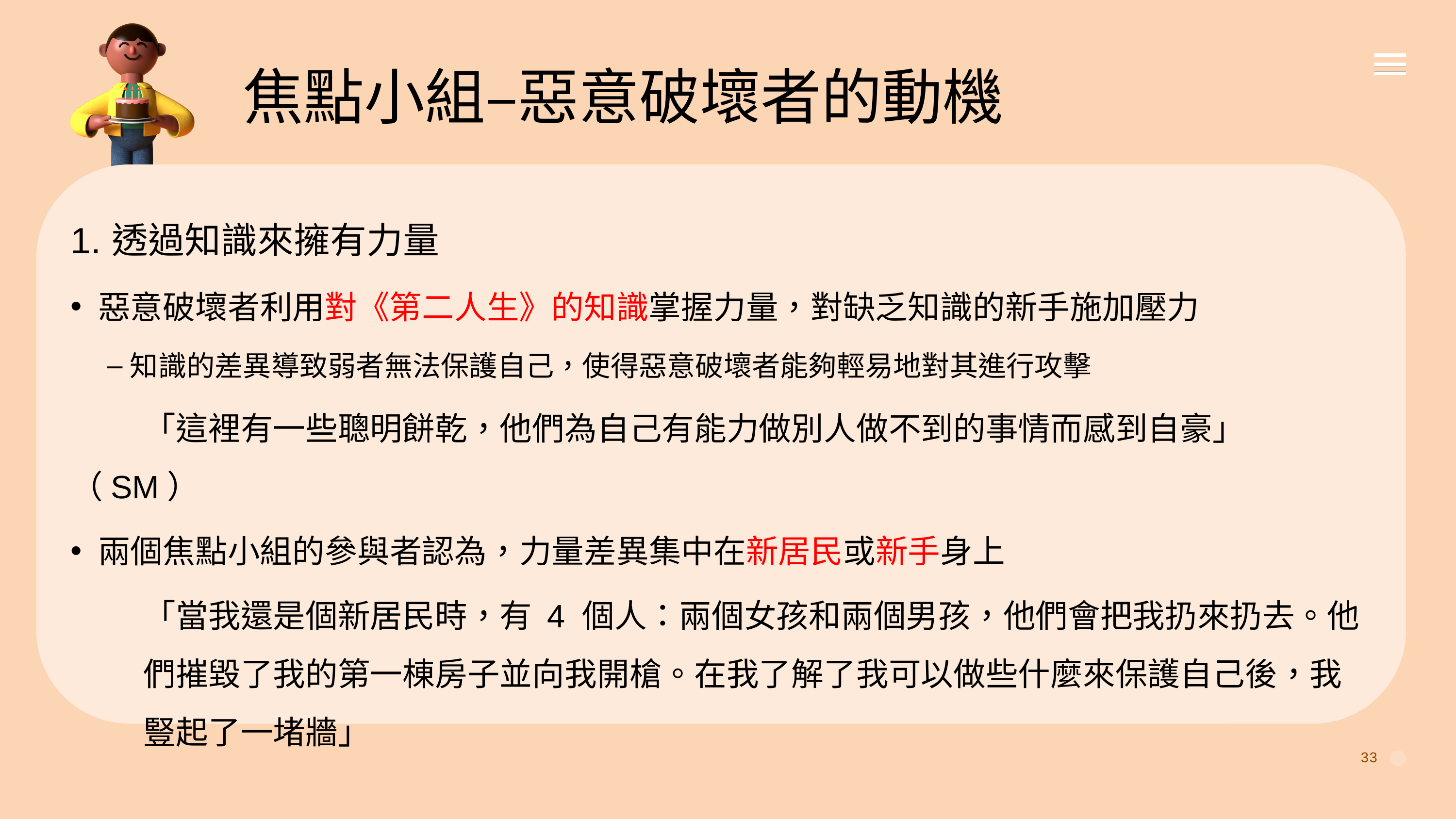

焦點小組–惡意破壞者的動機

透過知識來擁有力量
惡意破壞者利用對《第二人生》的知識掌握力量，對缺乏知識的新手施加壓力
知識的差異導致弱者無法保護自己，使得惡意破壞者能夠輕易地對其進行攻擊
	「這裡有一些聰明餅乾，他們為自己有能力做別人做不到的事情而感到自豪」（SM）
兩個焦點小組的參與者認為，力量差異集中在新居民或新手身上
	「當我還是個新居民時，有 4 個人：兩個女孩和兩個男孩，他們會把我扔來扔去。他	們摧毀了我的第一棟房子並向我開槍。在我了解了我可以做些什麼來保護自己後，我	豎起了一堵牆」

33